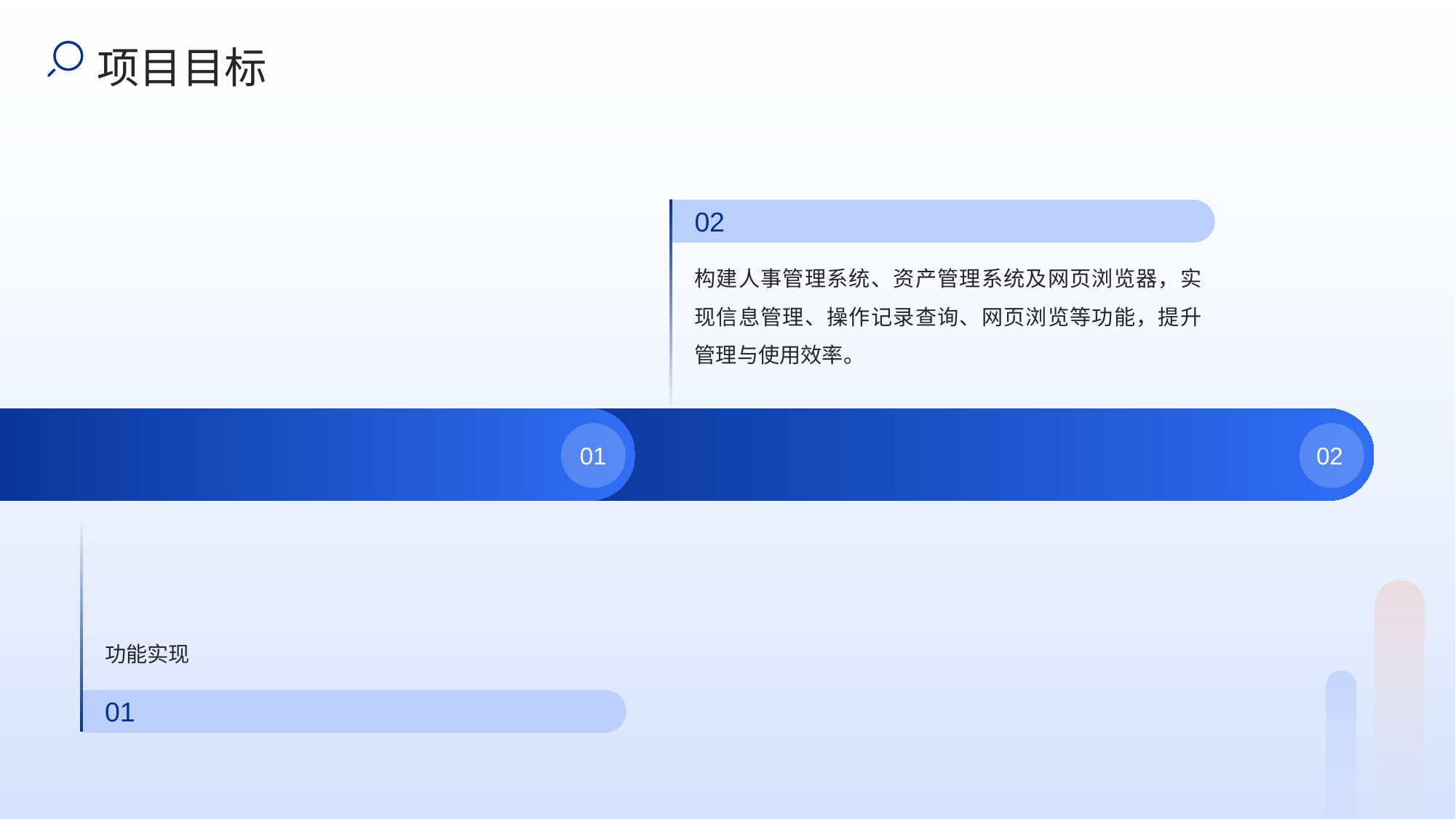

项目目标

02
构建人事管理系统、资产管理系统及网页浏览器，实现信息管理、操作记录查询、网页浏览等功能，提升管理与使用效率。

01
02

功能实现

01